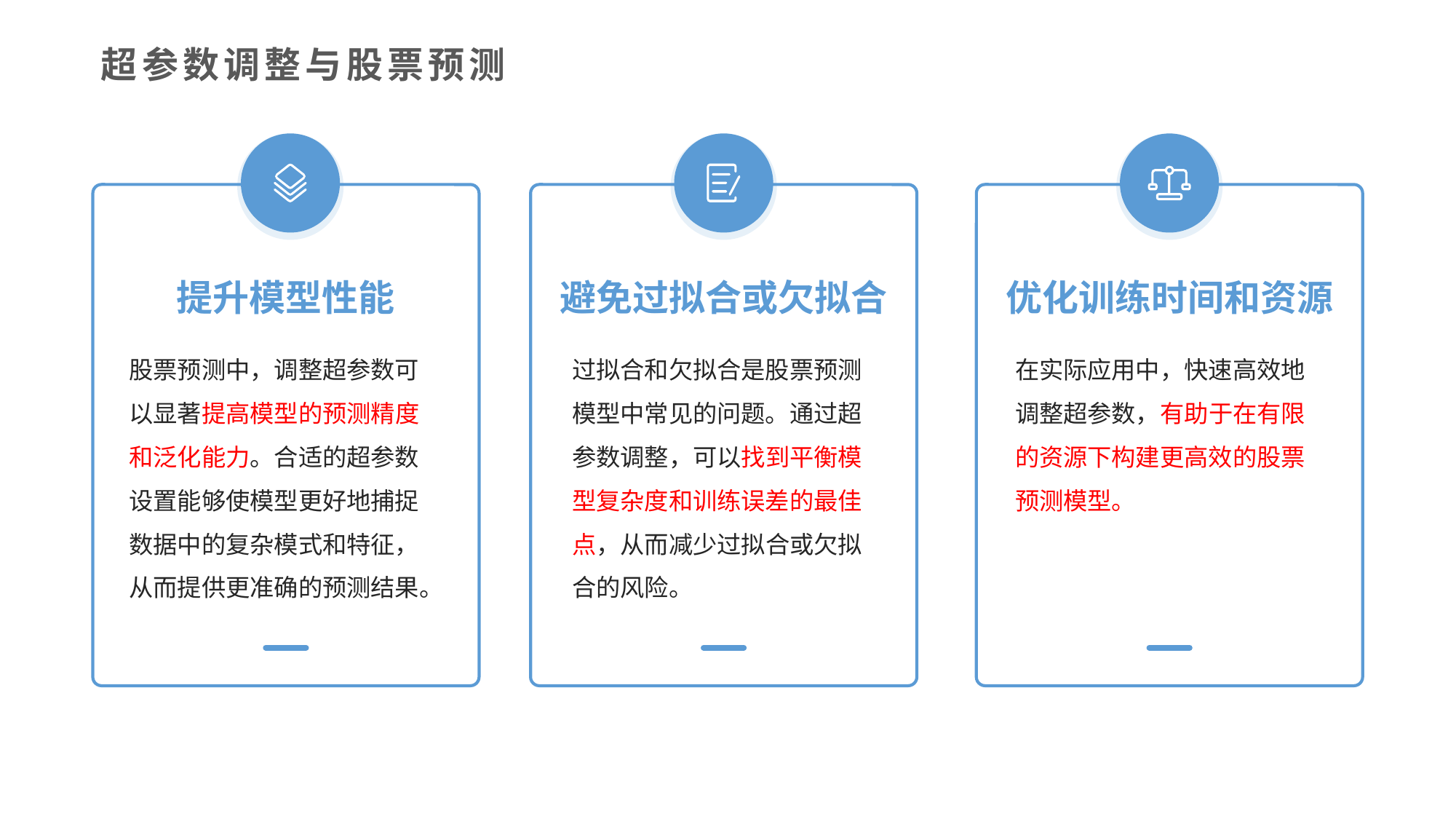

超参数调整与股票预测

提升模型性能
避免过拟合或欠拟合
优化训练时间和资源
股票预测中，调整超参数可以显著提高模型的预测精度和泛化能力。合适的超参数设置能够使模型更好地捕捉数据中的复杂模式和特征，从而提供更准确的预测结果。
过拟合和欠拟合是股票预测模型中常见的问题。通过超参数调整，可以找到平衡模型复杂度和训练误差的最佳点，从而减少过拟合或欠拟合的风险。
在实际应用中，快速高效地调整超参数，有助于在有限的资源下构建更高效的股票预测模型。
7